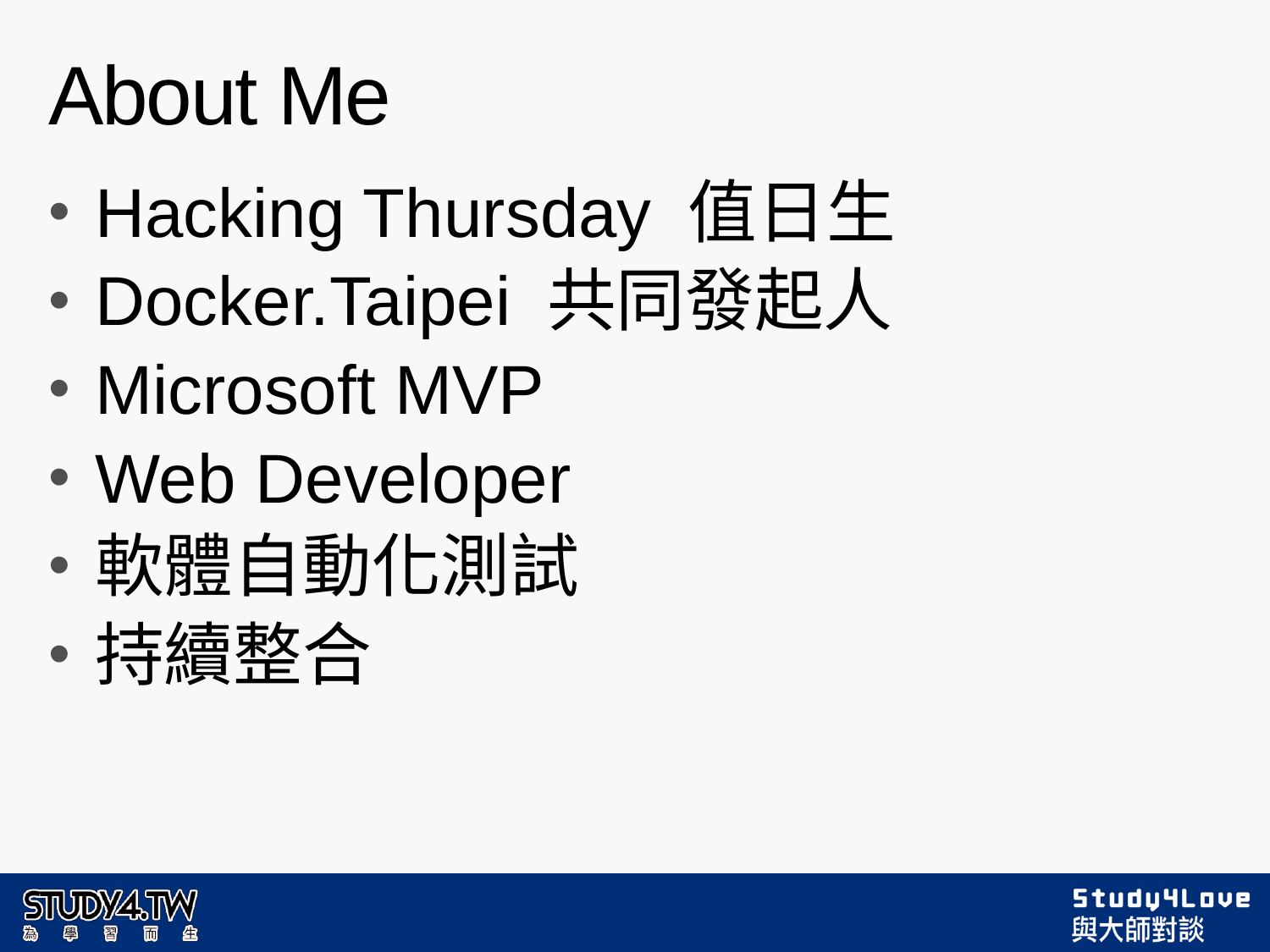

# About Me
Hacking Thursday 值日生
Docker.Taipei 共同發起人
Microsoft MVP
Web Developer
軟體自動化測試
持續整合